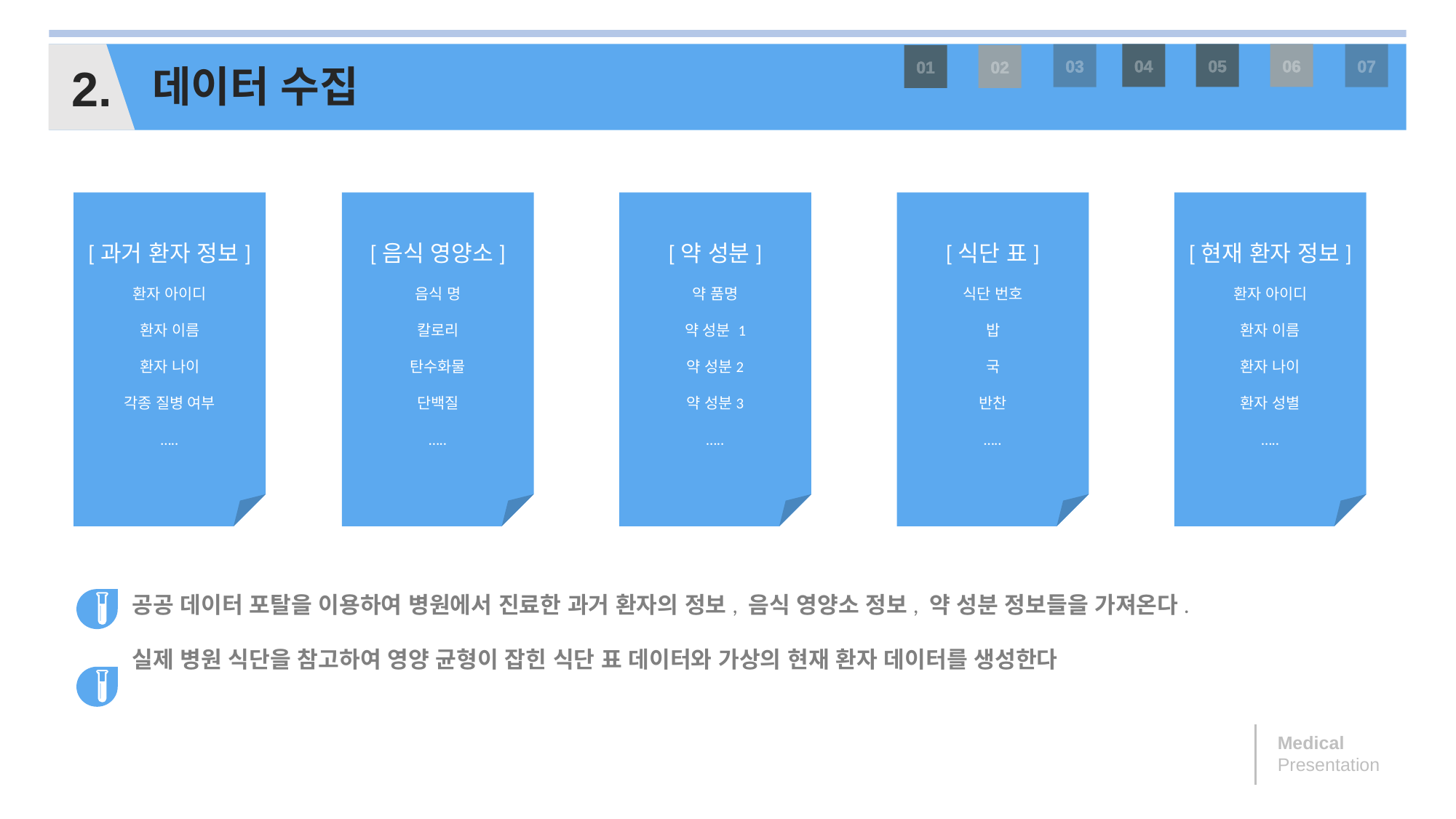

04
05
06

2.
03
07
01
02
데이터 수집

[과거 환자 정보]

환자 아이디

환자 이름

환자 나이

각종 질병 여부

…..
[음식 영양소]

음식 명

칼로리

탄수화물

단백질

…..
[약 성분]

약 품명

약 성분 1

약 성분2

약 성분3

…..
[식단 표]

식단 번호

밥

국

반찬

…..
[현재 환자 정보]

환자 아이디

환자 이름

환자 나이

환자 성별

…..
공공 데이터 포탈을 이용하여 병원에서 진료한 과거 환자의 정보, 음식 영양소 정보, 약 성분 정보들을 가져온다.

실제 병원 식단을 참고하여 영양 균형이 잡힌 식단 표 데이터와 가상의 현재 환자 데이터를 생성한다